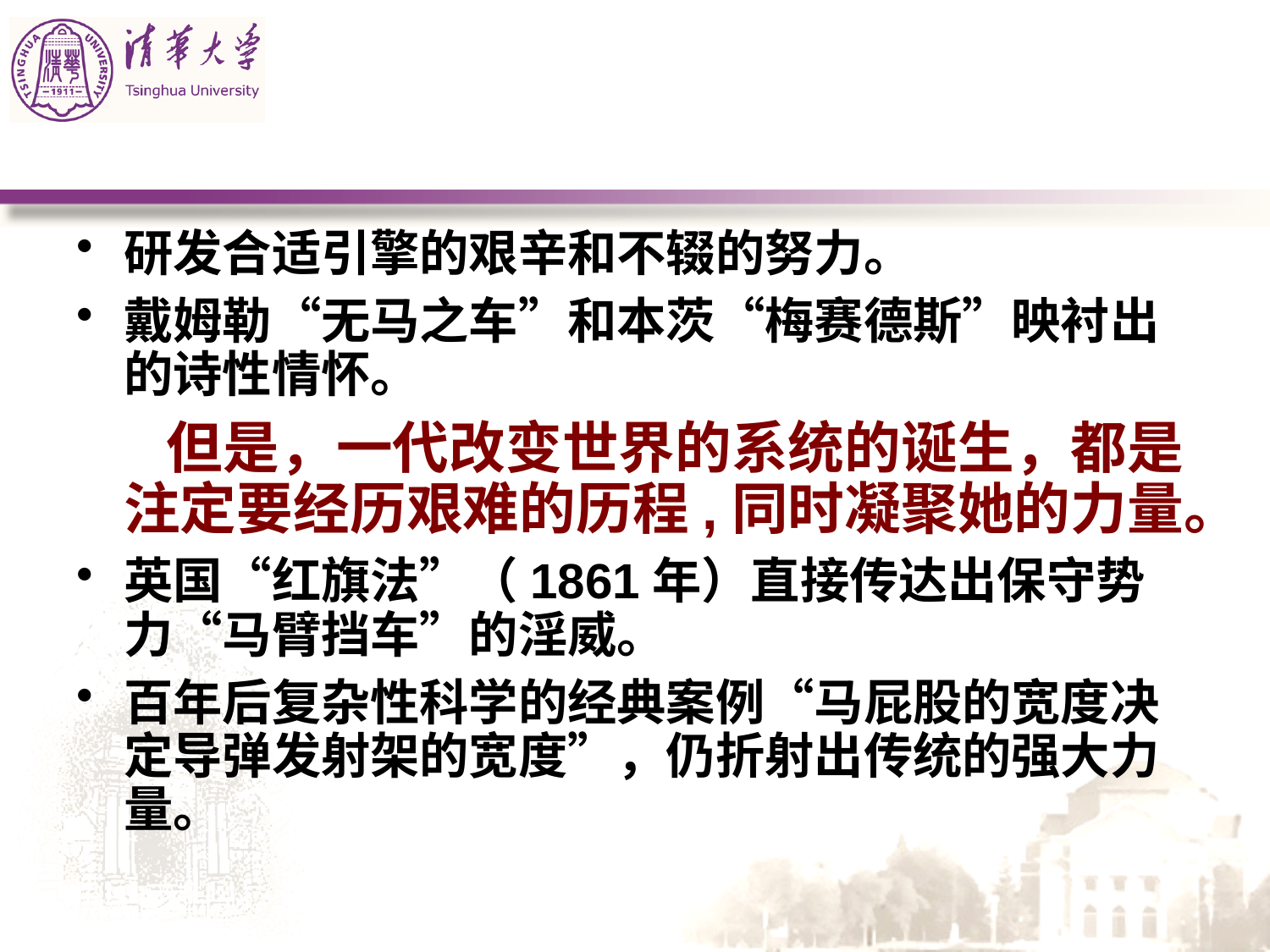

#
研发合适引擎的艰辛和不辍的努力。
戴姆勒“无马之车”和本茨“梅赛德斯”映衬出的诗性情怀。
       但是，一代改变世界的系统的诞生，都是注定要经历艰难的历程,同时凝聚她的力量。
英国“红旗法”（1861年）直接传达出保守势力“马臂挡车”的淫威。
百年后复杂性科学的经典案例“马屁股的宽度决定导弹发射架的宽度”，仍折射出传统的强大力量。